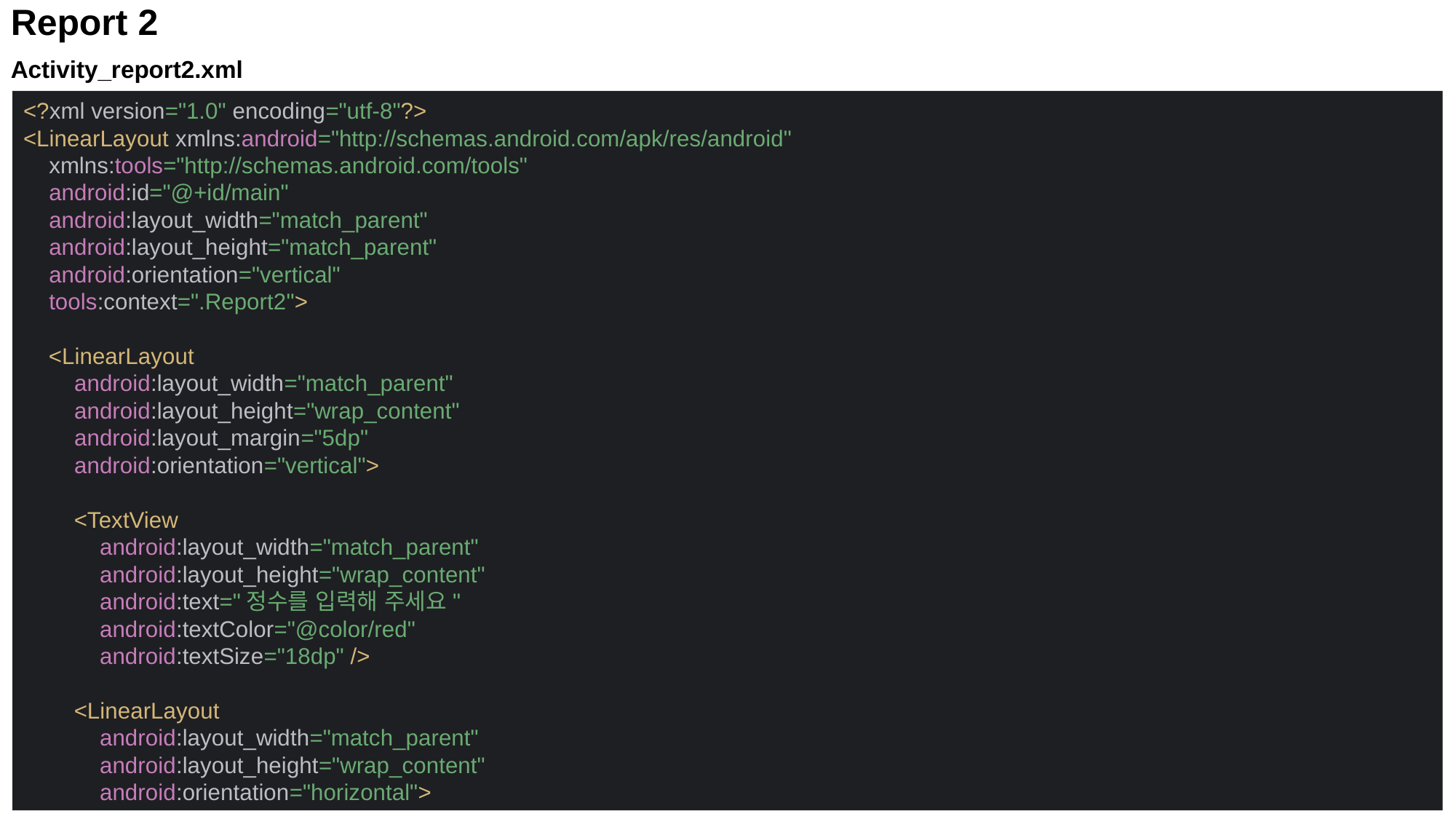

Report 2
Activity_report2.xml
<?xml version="1.0" encoding="utf-8"?>
<LinearLayout xmlns:android="http://schemas.android.com/apk/res/android"
    xmlns:tools="http://schemas.android.com/tools"
    android:id="@+id/main"
    android:layout_width="match_parent"
    android:layout_height="match_parent"
    android:orientation="vertical"
    tools:context=".Report2">
    <LinearLayout
        android:layout_width="match_parent"
        android:layout_height="wrap_content"
        android:layout_margin="5dp"
        android:orientation="vertical">
        <TextView
            android:layout_width="match_parent"
            android:layout_height="wrap_content"
            android:text="정수를 입력해 주세요"
            android:textColor="@color/red"
            android:textSize="18dp" />
        <LinearLayout
            android:layout_width="match_parent"
            android:layout_height="wrap_content"
            android:orientation="horizontal">